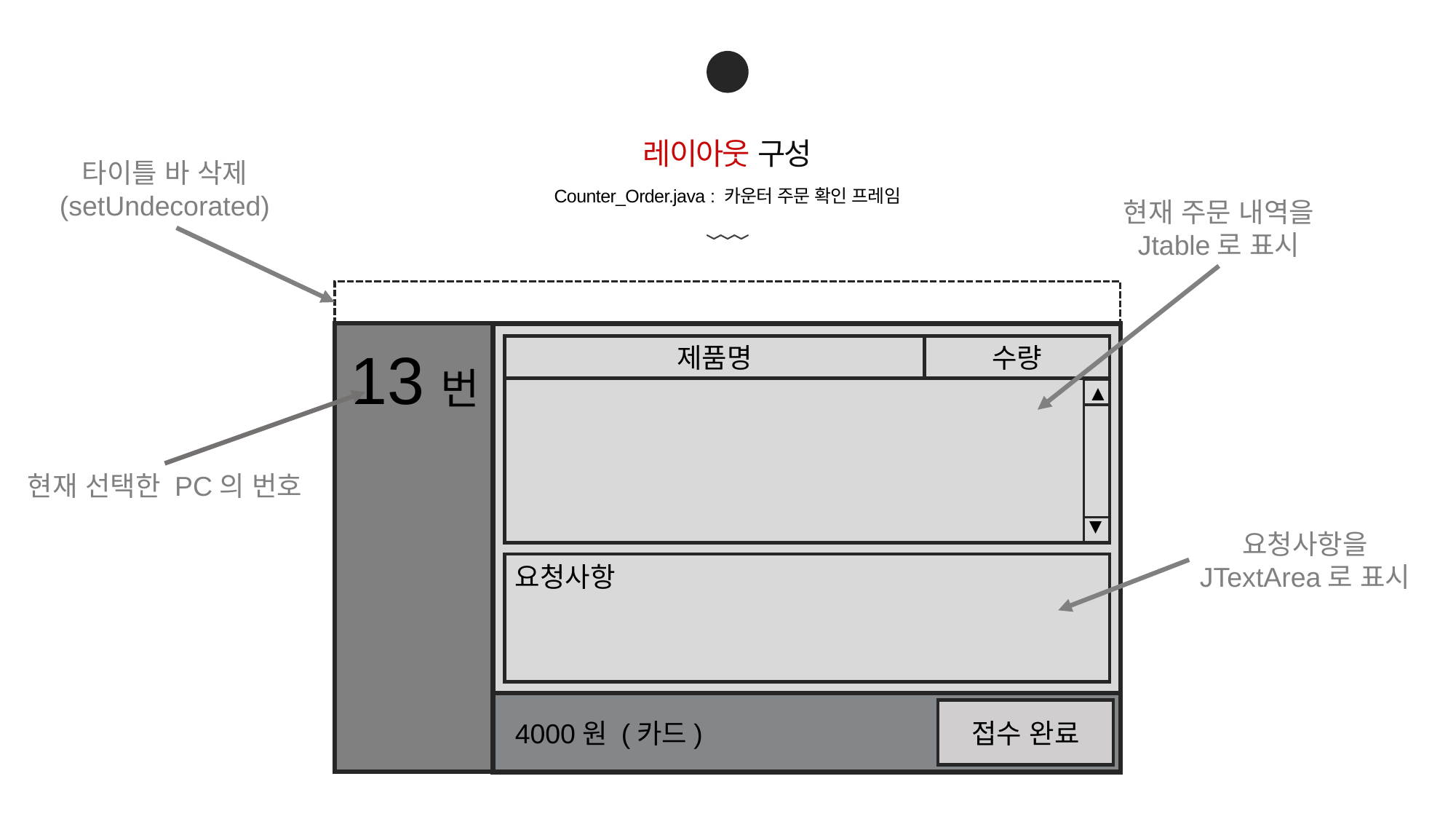

03
레이아웃 구성
타이틀 바 삭제
(setUndecorated)
Counter_Order.java : 카운터 주문 확인 프레임
현재 주문 내역을
Jtable로 표시

13번
제품명

수량
▲

▲
요청사항

4000원 (카드)
접수 완료
현재 선택한 PC의 번호
요청사항을
JTextArea로 표시